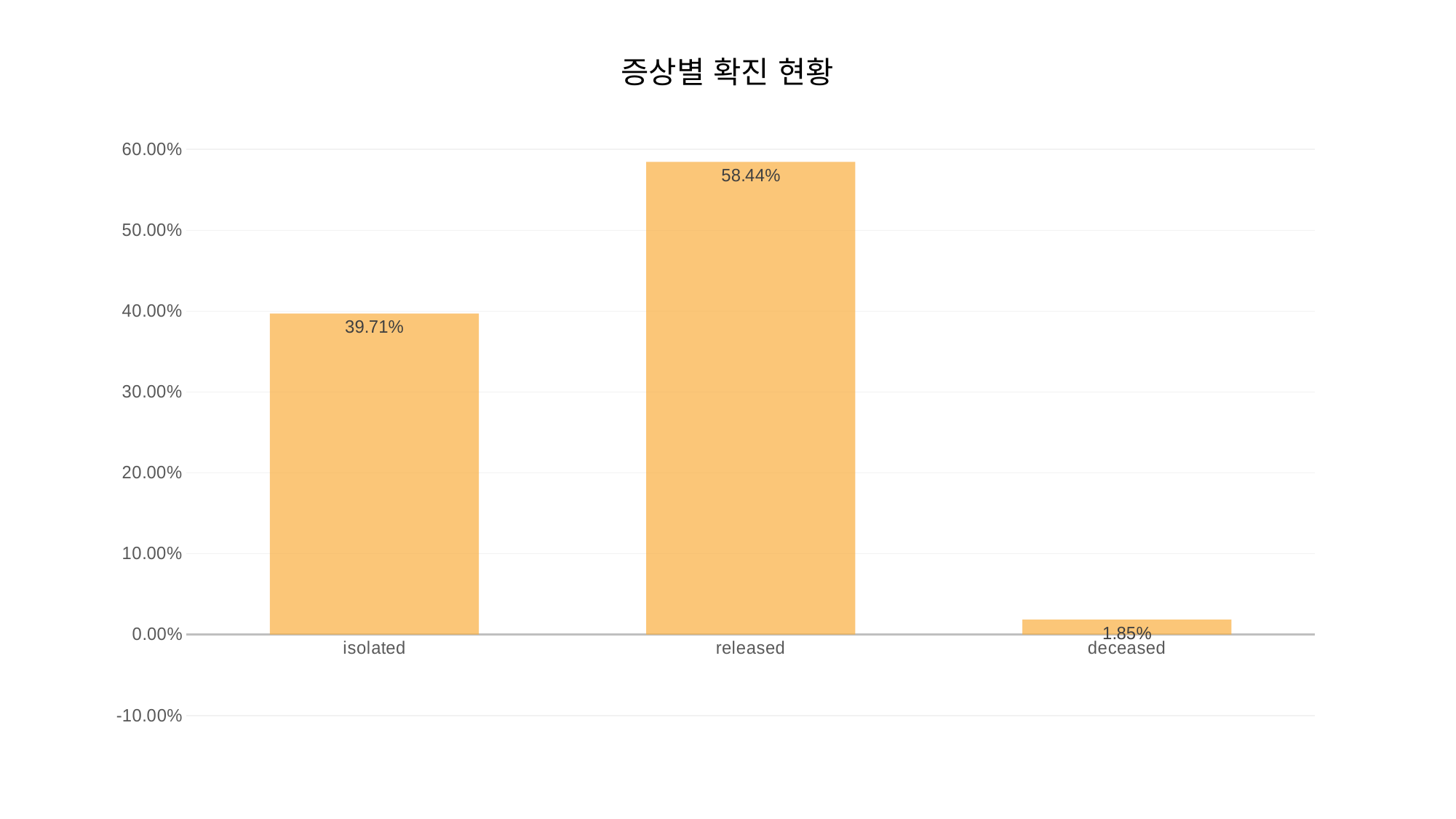

증상별 확진 현황

### Chart

| Category | 확진자 |
|---|---|
| isolated | 0.3971 |
| released | 0.5844 |
| deceased | 0.0185 |